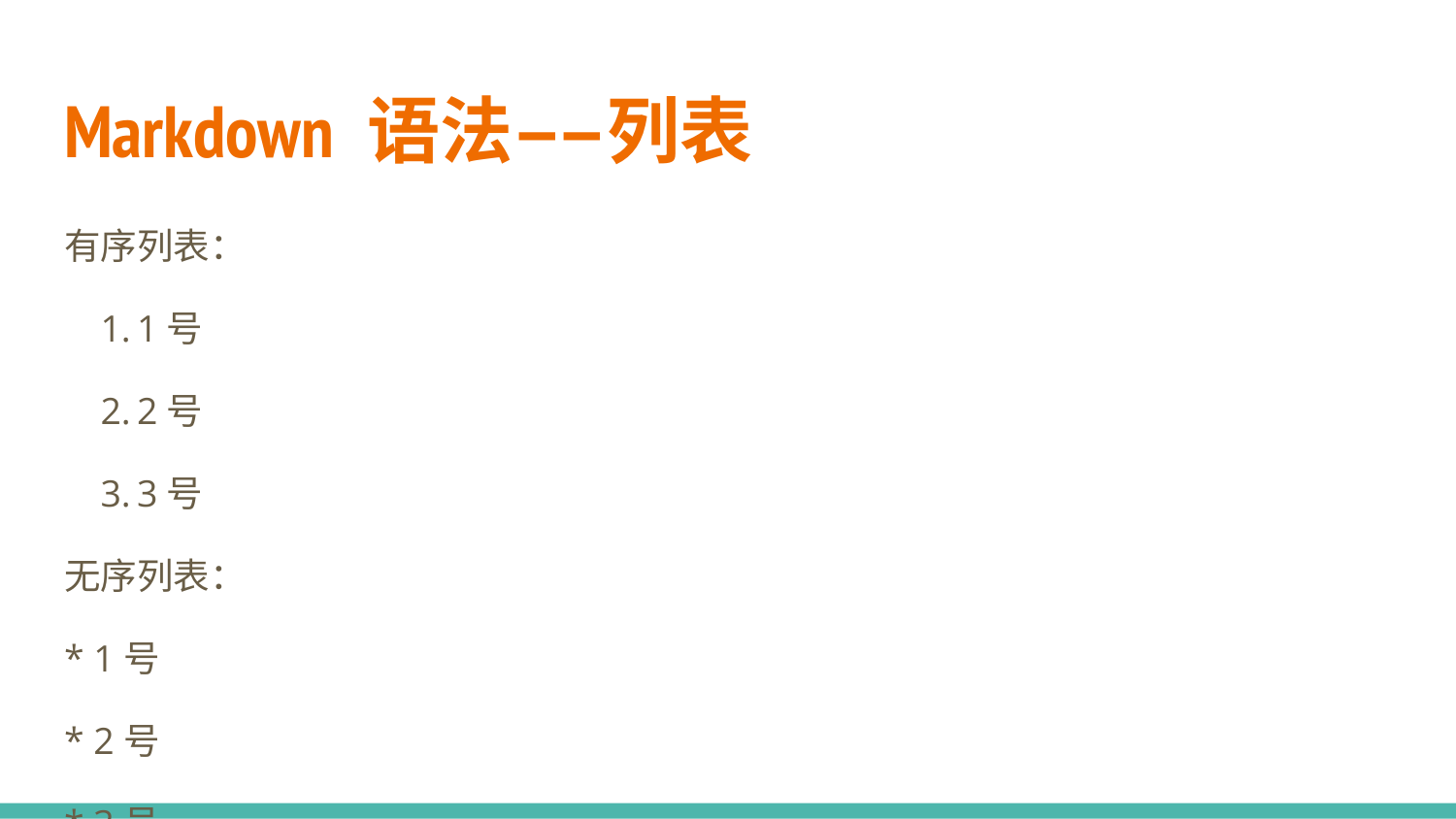

# Markdown 语法——列表
有序列表：
1号
2号
3号
无序列表：
* 1号
* 2号
* 3号